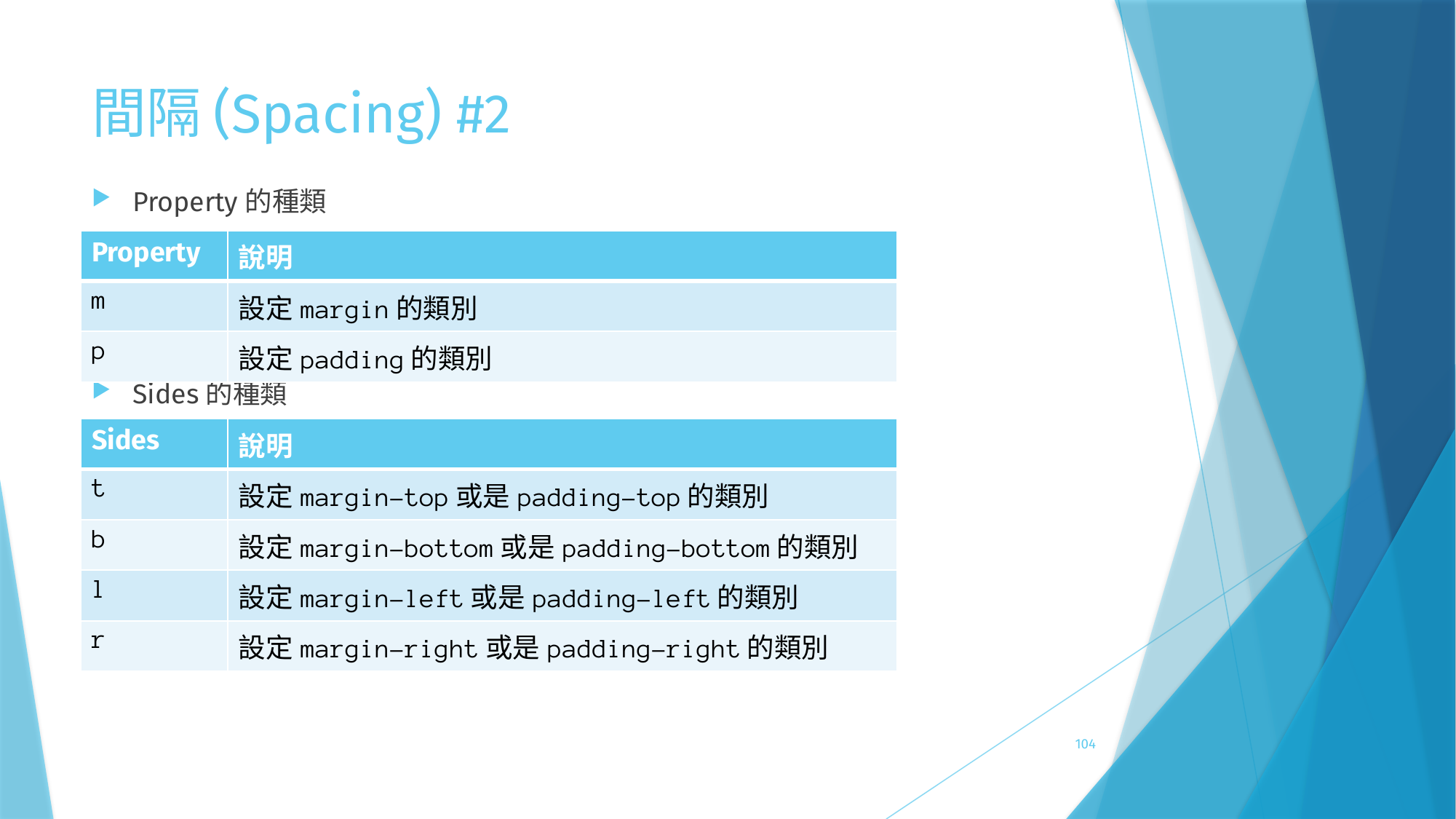

# 間隔(Spacing) #2
Property的種類

Sides的種類
| Property | 說明 |
| --- | --- |
| m | 設定margin的類別 |
| p | 設定padding的類別 |
| Sides | 說明 |
| --- | --- |
| t | 設定margin-top或是padding-top的類別 |
| b | 設定margin-bottom或是padding-bottom的類別 |
| l | 設定margin-left或是padding-left的類別 |
| r | 設定margin-right或是padding-right的類別 |
104